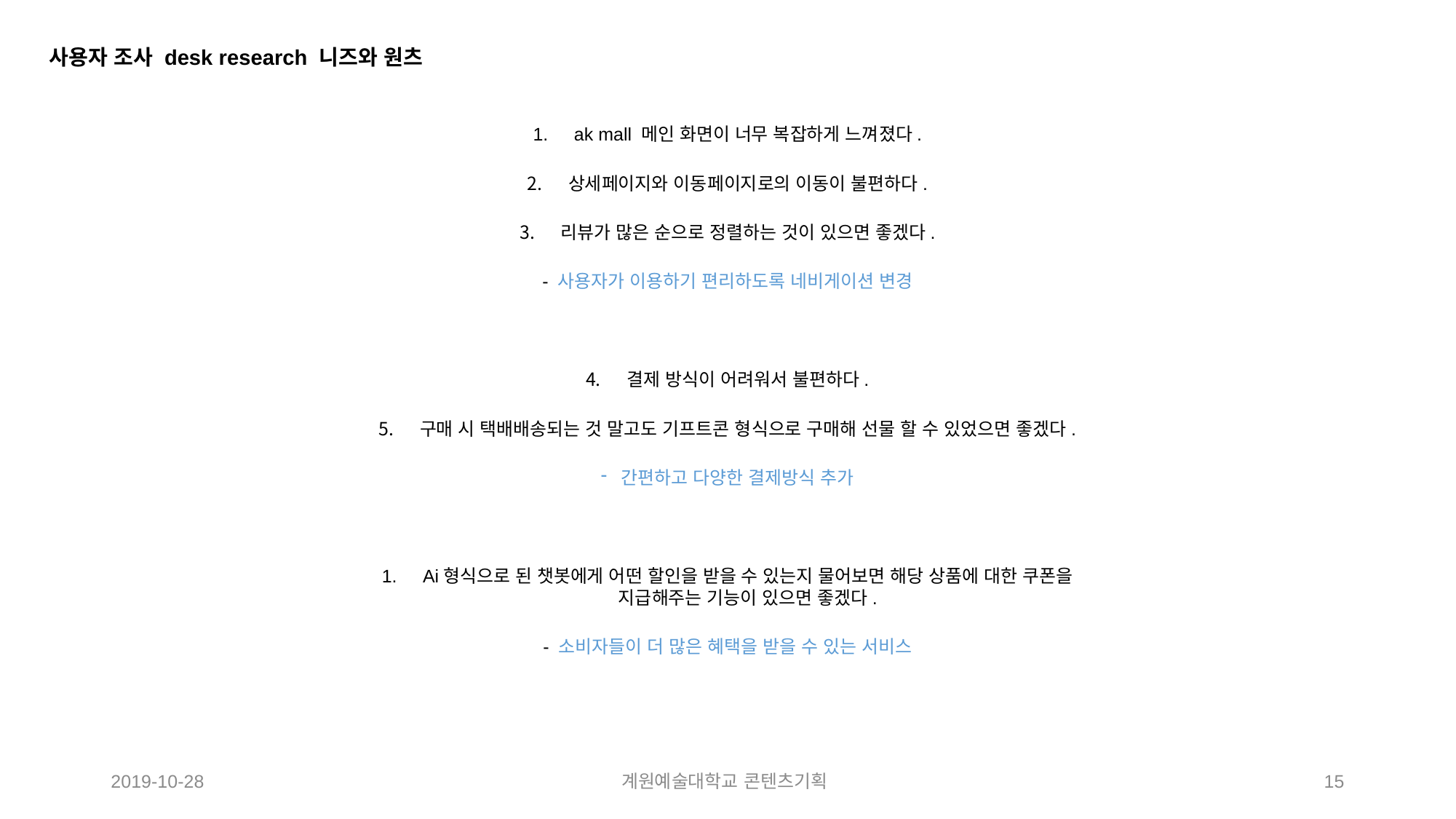

사용자 조사 desk research 니즈와 원츠

ak mall 메인 화면이 너무 복잡하게 느껴졌다.
상세페이지와 이동페이지로의 이동이 불편하다.
리뷰가 많은 순으로 정렬하는 것이 있으면 좋겠다.
- 사용자가 이용하기 편리하도록 네비게이션 변경

결제 방식이 어려워서 불편하다.
구매 시 택배배송되는 것 말고도 기프트콘 형식으로 구매해 선물 할 수 있었으면 좋겠다.
간편하고 다양한 결제방식 추가

Ai형식으로 된 챗봇에게 어떤 할인을 받을 수 있는지 물어보면 해당 상품에 대한 쿠폰을 지급해주는 기능이 있으면 좋겠다.
- 소비자들이 더 많은 혜택을 받을 수 있는 서비스

2019-10-28
계원예술대학교 콘텐츠기획
15